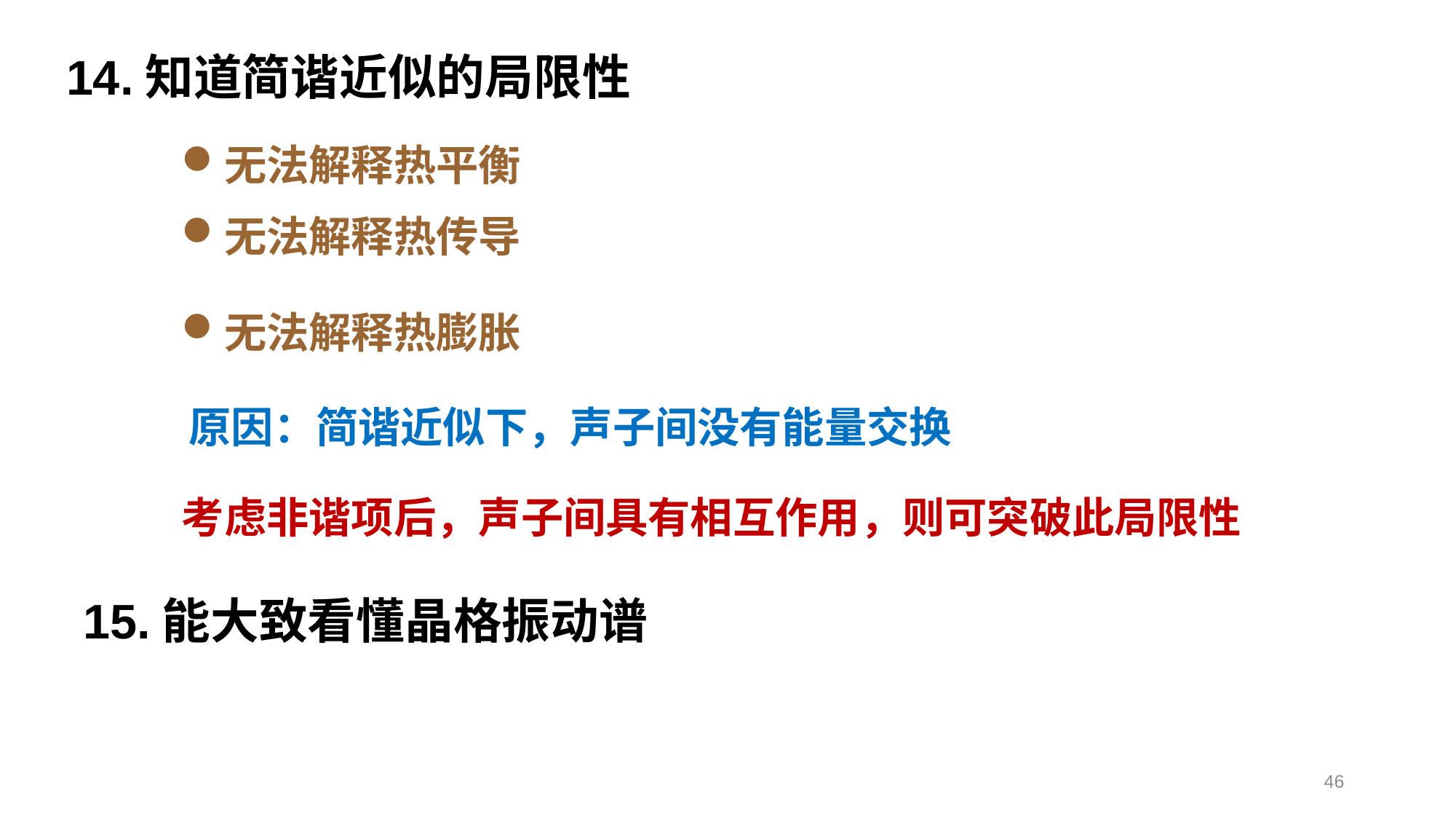

14.知道简谐近似的局限性
无法解释热平衡
无法解释热传导
无法解释热膨胀
原因：简谐近似下，声子间没有能量交换
考虑非谐项后，声子间具有相互作用，则可突破此局限性
15.能大致看懂晶格振动谱
46